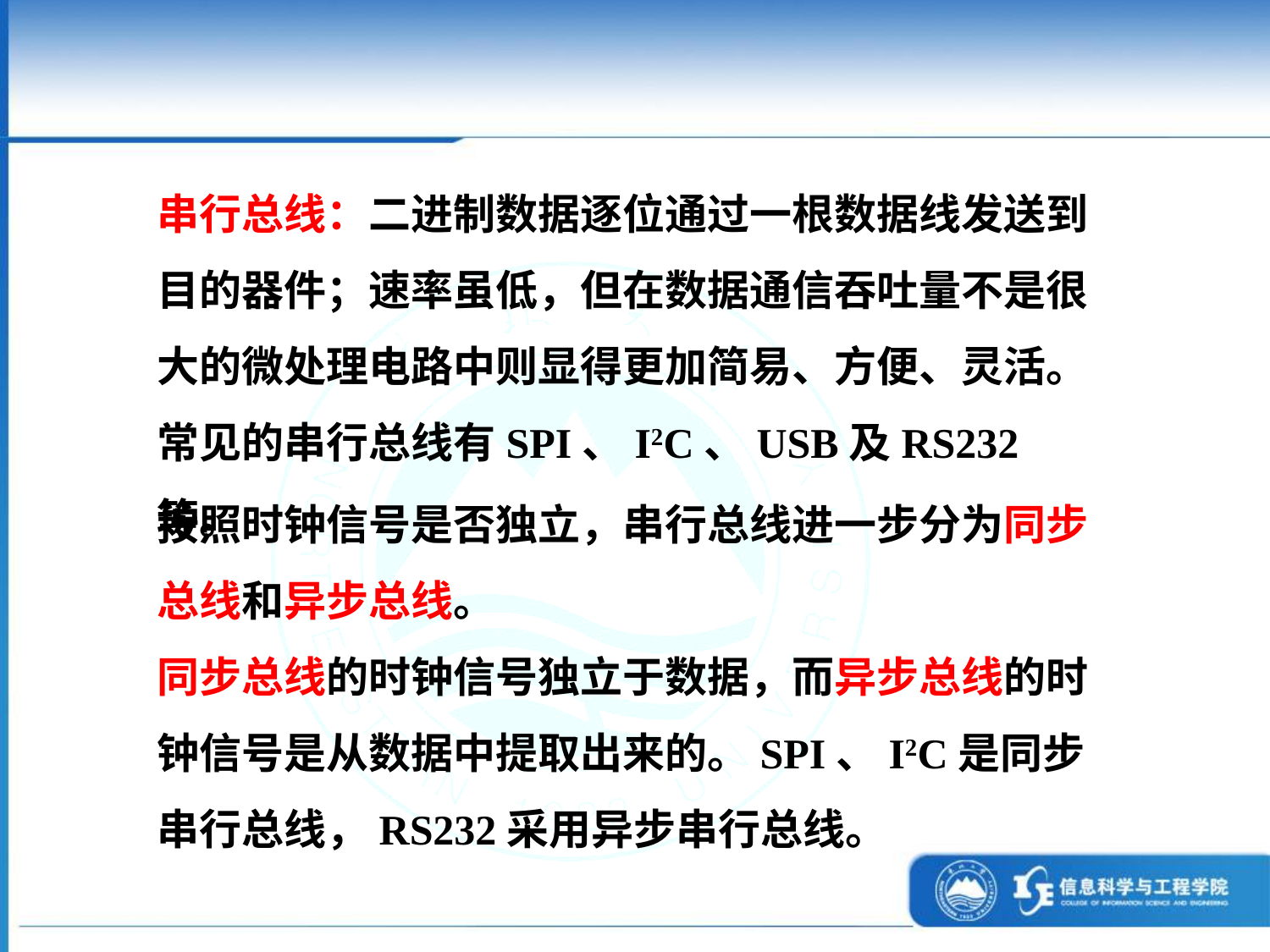

串行总线：二进制数据逐位通过一根数据线发送到目的器件；速率虽低，但在数据通信吞吐量不是很大的微处理电路中则显得更加简易、方便、灵活。常见的串行总线有SPI、I2C、USB及RS232等。
按照时钟信号是否独立，串行总线进一步分为同步总线和异步总线。
同步总线的时钟信号独立于数据，而异步总线的时钟信号是从数据中提取出来的。SPI、I2C是同步串行总线，RS232采用异步串行总线。